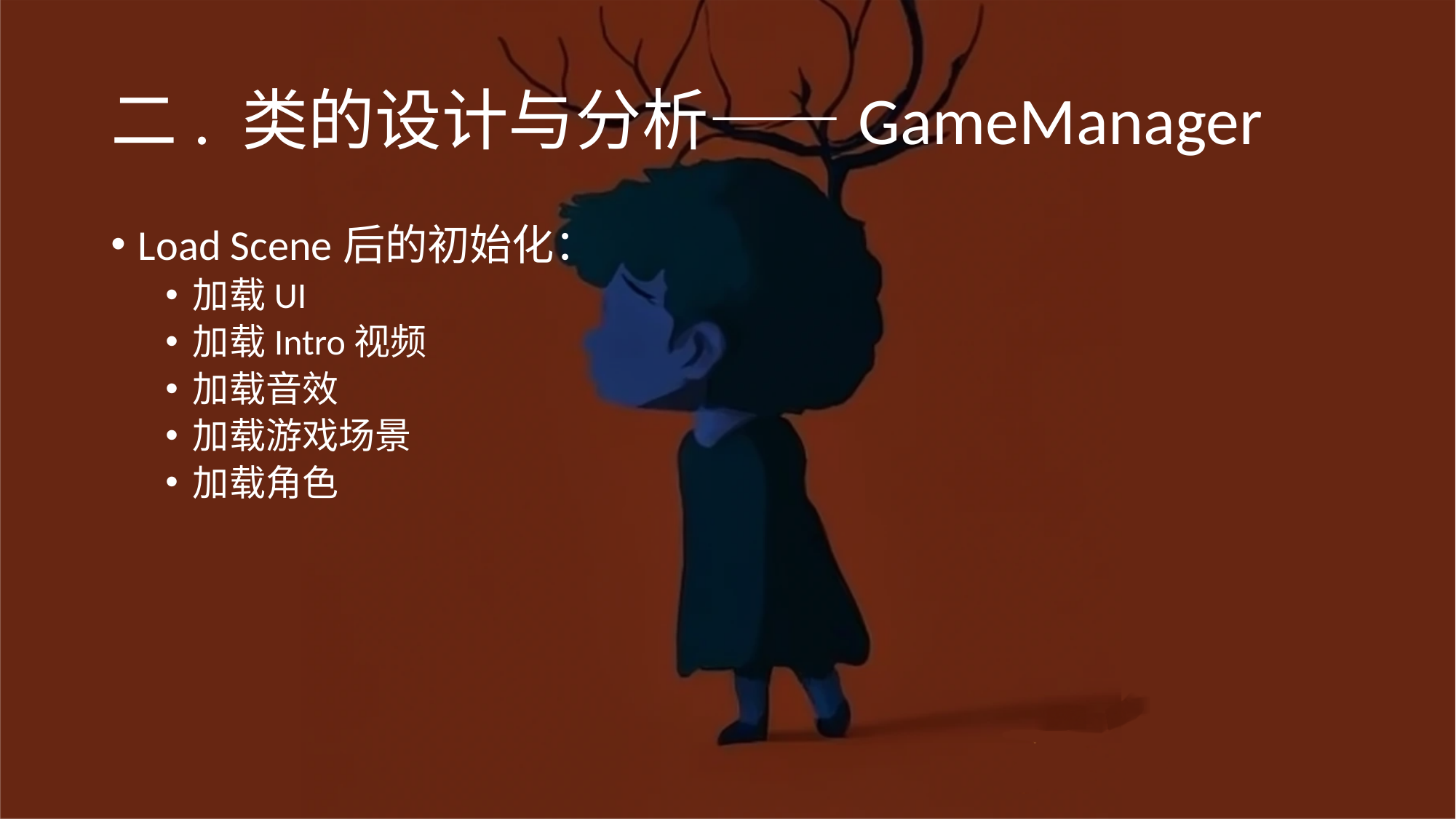

# 二. 类的设计与分析——GameManager
Load Scene后的初始化：
加载UI
加载Intro视频
加载音效
加载游戏场景
加载角色